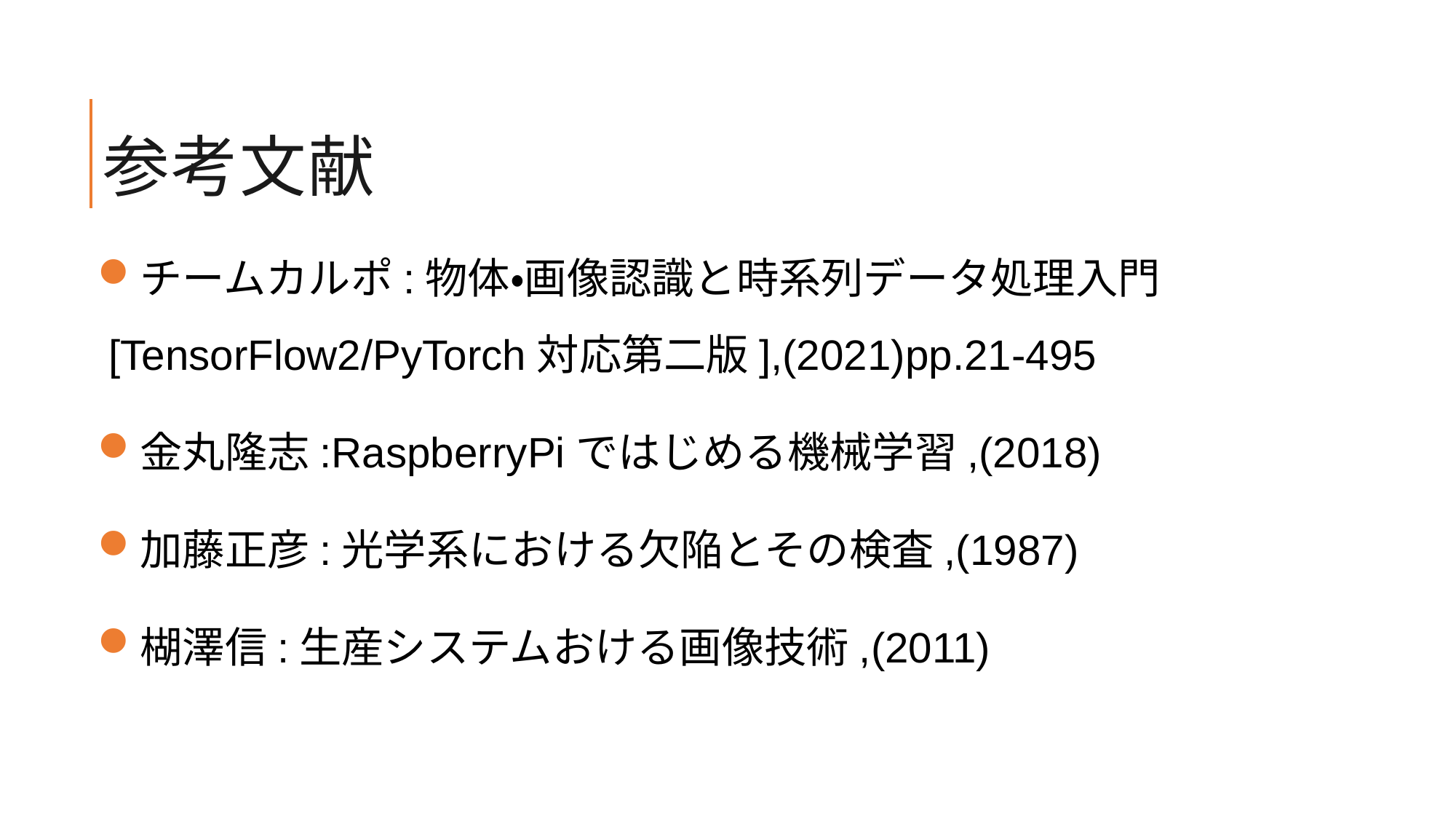

# 参考文献
チームカルポ:物体・画像認識と時系列データ処理入門[TensorFlow2/PyTorch対応第二版],(2021)pp.21-495
金丸隆志:RaspberryPiではじめる機械学習,(2018)
加藤正彦:光学系における欠陥とその検査,(1987)
楜澤信:生産システムおける画像技術,(2011)